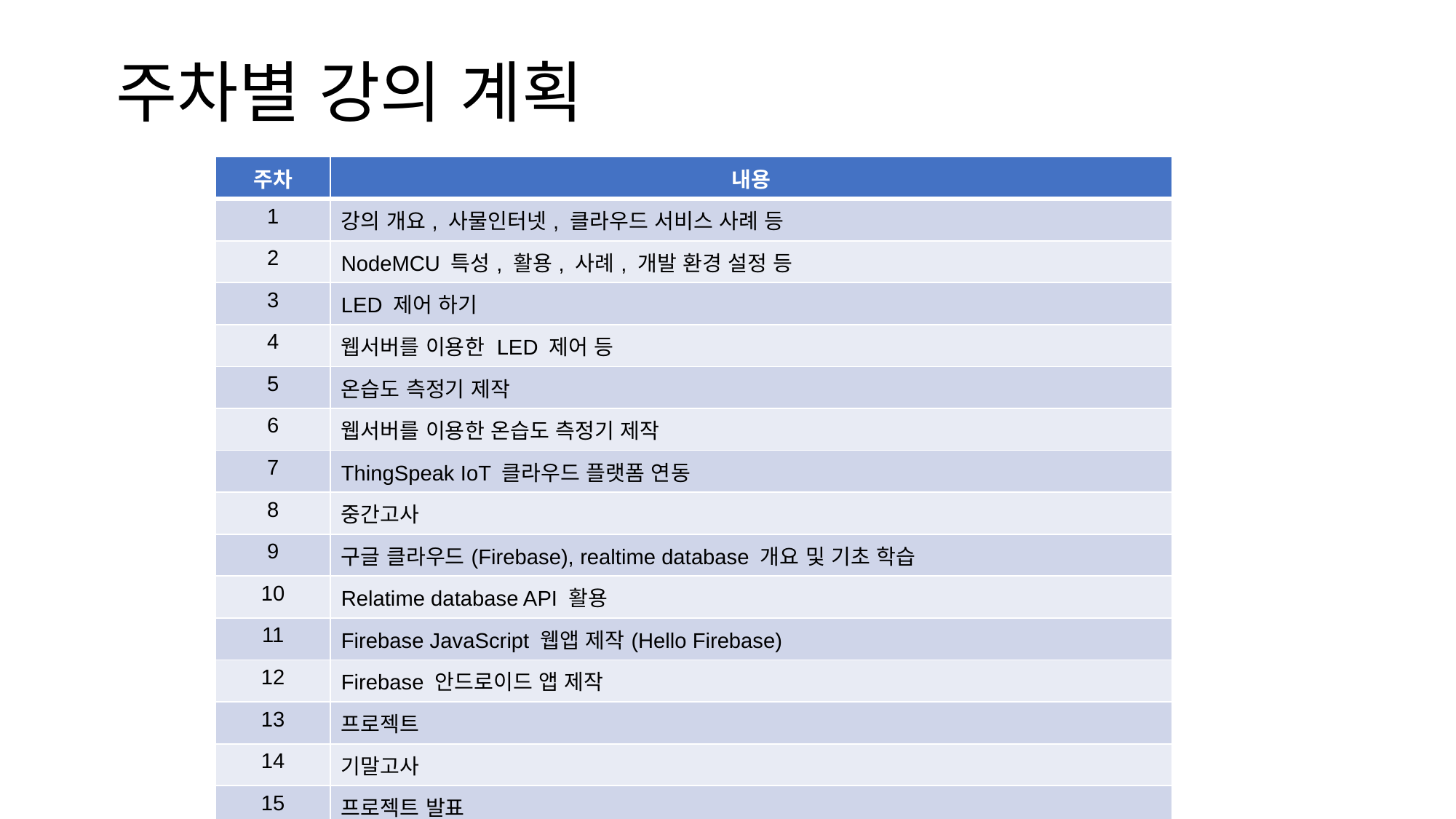

# 주차별 강의 계획
| 주차 | 내용 |
| --- | --- |
| 1 | 강의 개요, 사물인터넷, 클라우드 서비스 사례 등 |
| 2 | NodeMCU 특성, 활용, 사례, 개발 환경 설정 등 |
| 3 | LED 제어 하기 |
| 4 | 웹서버를 이용한 LED 제어 등 |
| 5 | 온습도 측정기 제작 |
| 6 | 웹서버를 이용한 온습도 측정기 제작 |
| 7 | ThingSpeak IoT 클라우드 플랫폼 연동 |
| 8 | 중간고사 |
| 9 | 구글 클라우드(Firebase), realtime database 개요 및 기초 학습 |
| 10 | Relatime database API 활용 |
| 11 | Firebase JavaScript 웹앱 제작(Hello Firebase) |
| 12 | Firebase 안드로이드 앱 제작 |
| 13 | 프로젝트 |
| 14 | 기말고사 |
| 15 | 프로젝트 발표 |